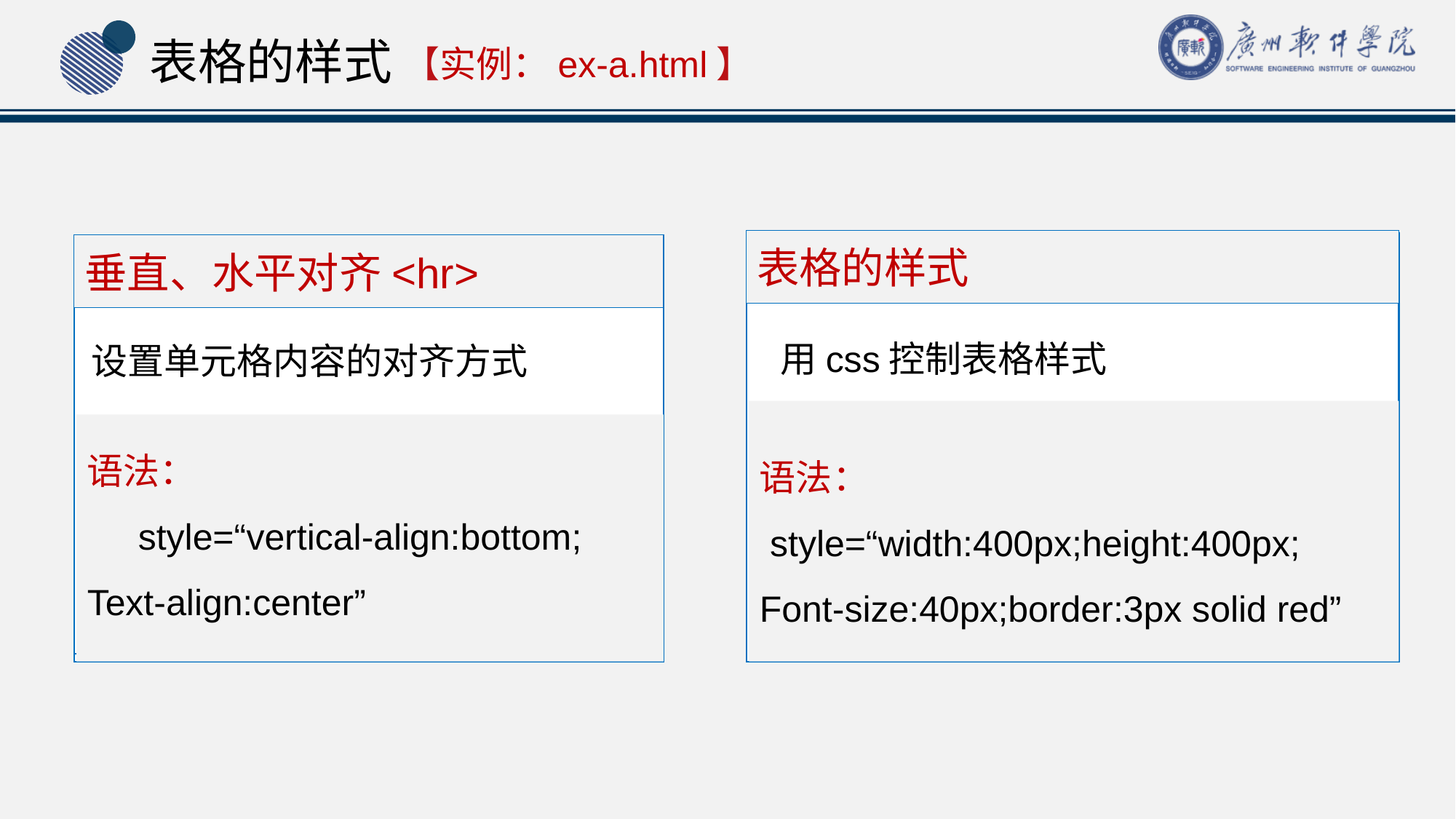

# 表格的样式
    【实例：ex-a.html】
表格的样式

垂直、水平对齐<hr>

表格的样式
垂直、水平对齐<hr>

用css控制表格样式
设置单元格内容的对齐方式
用css控制表格样式
设置单元格内容的对齐方式
语法：
 style=“width:400px;height:400px;
Font-size:40px;border:3px solid red”
语法：
 style=“width:400px;height:400px;
Font-size:40px;border:3px solid red”
语法：
     style=“vertical-align:bottom;
Text-align:center”
语法：
     style=“vertical-align:bottom;
Text-align:center”